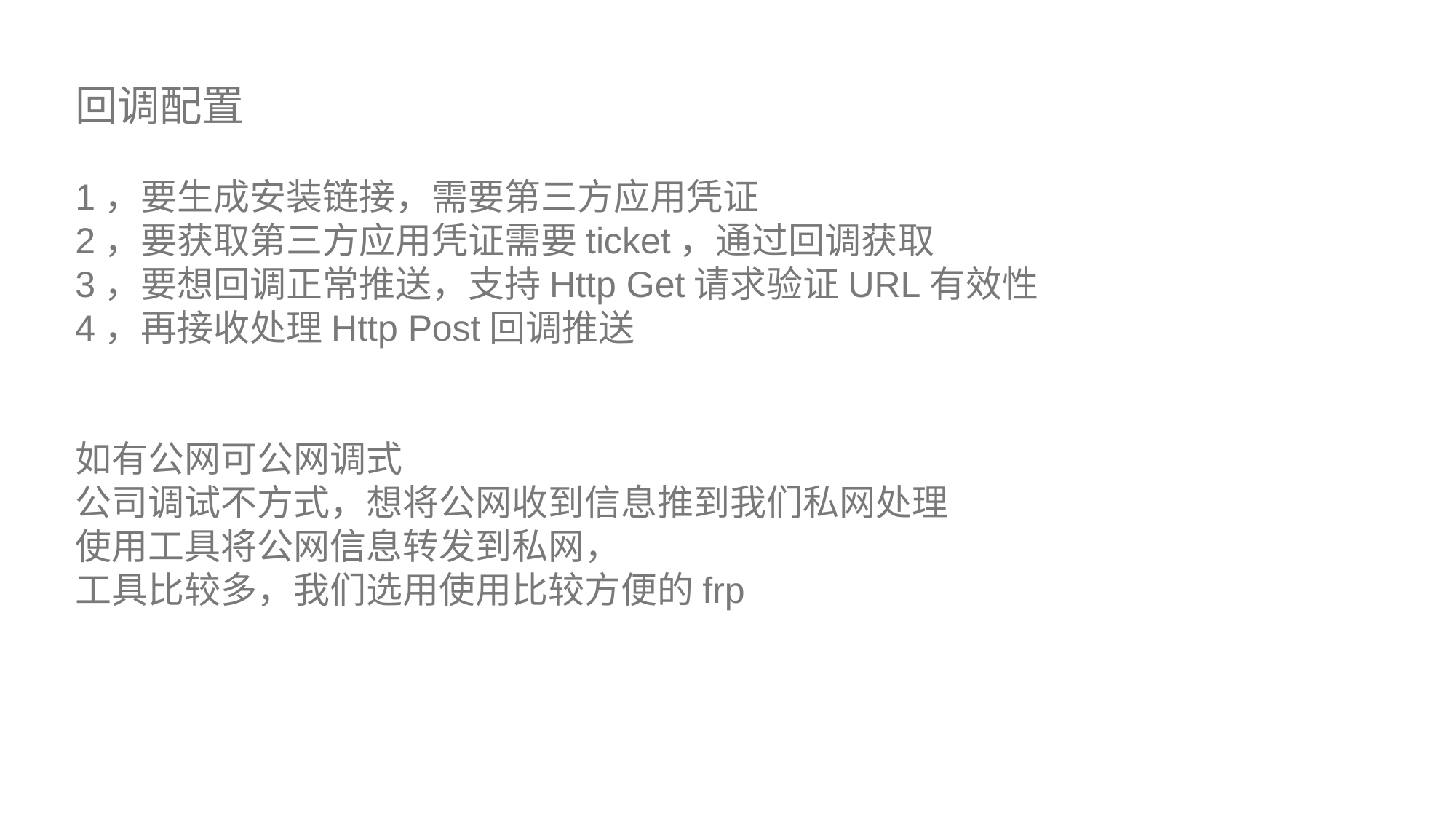

回调配置
1，要生成安装链接，需要第三方应用凭证
2，要获取第三方应用凭证需要ticket，通过回调获取
3，要想回调正常推送，支持Http Get请求验证URL有效性
4，再接收处理Http Post回调推送

如有公网可公网调式
公司调试不方式，想将公网收到信息推到我们私网处理
使用工具将公网信息转发到私网，
工具比较多，我们选用使用比较方便的frp